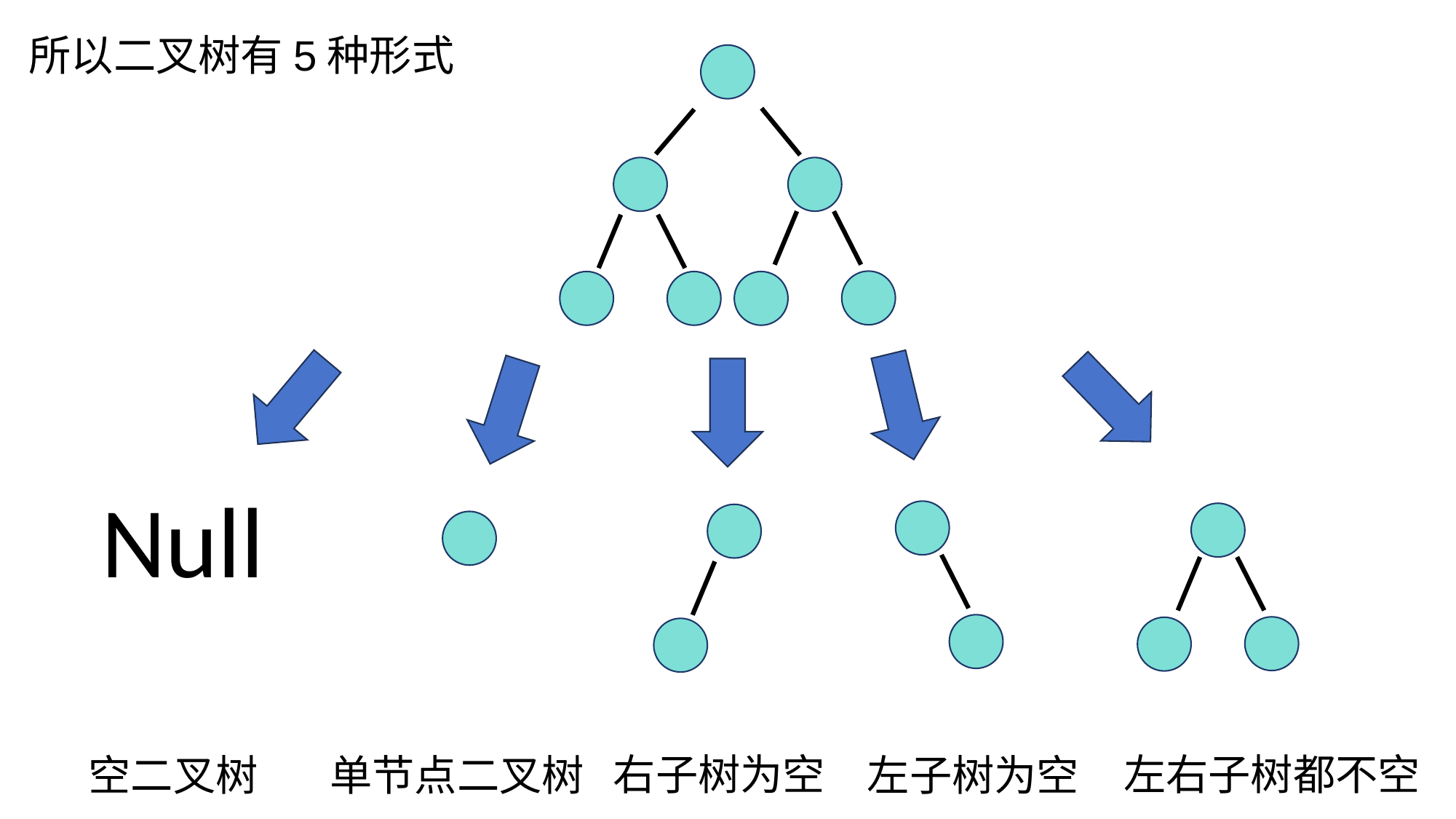

它与链表的区别就是有两个指针域，并且树的结构可以拿二叉链表实现
所以二叉树有5种形式

右孩子
指针域
左孩子
指针域
值
域
值域

左孩子
指针域
右孩子
指针域
Null

右子树为空
左右子树都不空
空二叉树
单节点二叉树
左子树为空